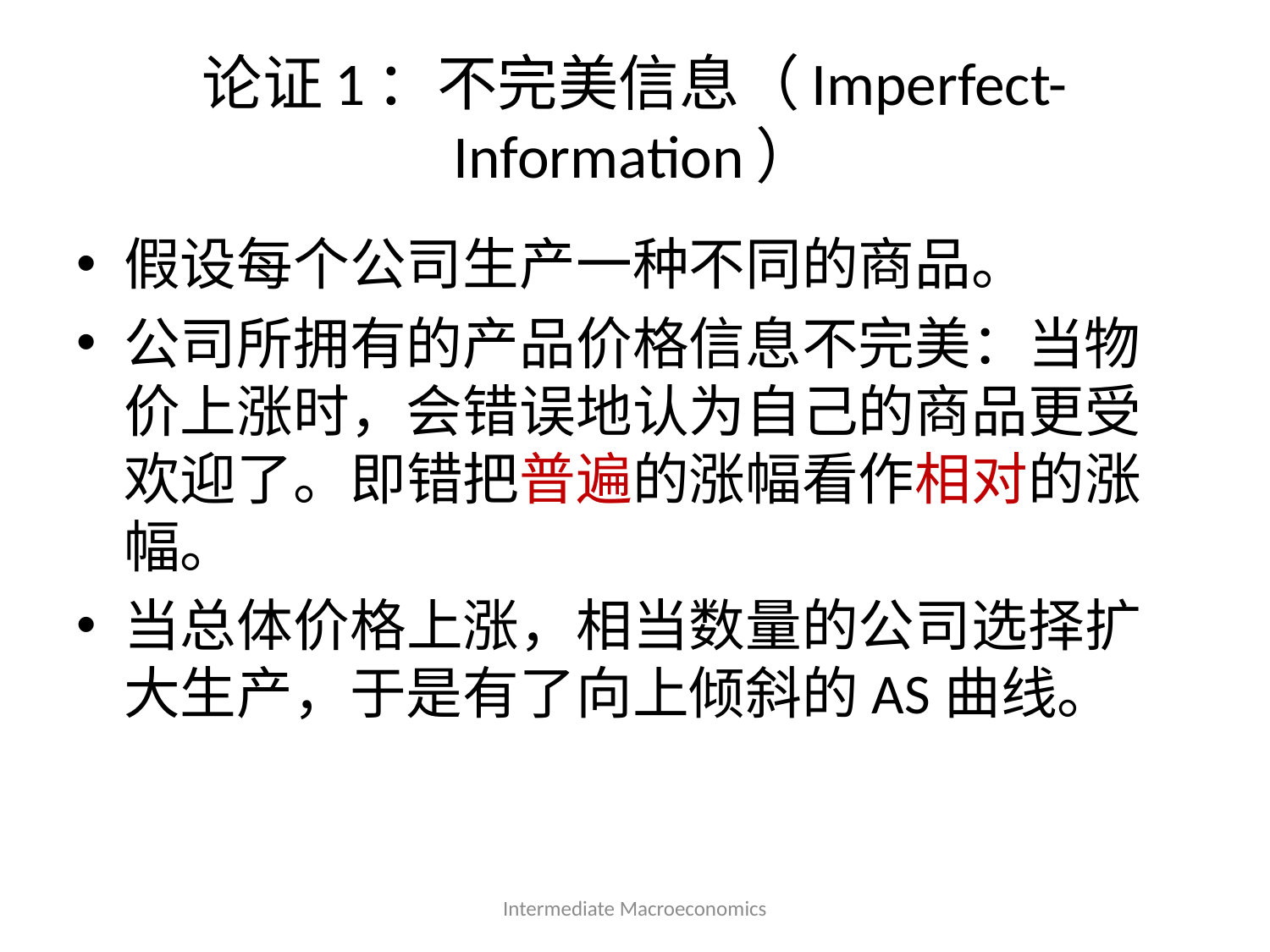

# 论证1：不完美信息（Imperfect-Information）
假设每个公司生产一种不同的商品。
公司所拥有的产品价格信息不完美：当物价上涨时，会错误地认为自己的商品更受欢迎了。即错把普遍的涨幅看作相对的涨幅。
当总体价格上涨，相当数量的公司选择扩大生产，于是有了向上倾斜的AS曲线。
Intermediate Macroeconomics